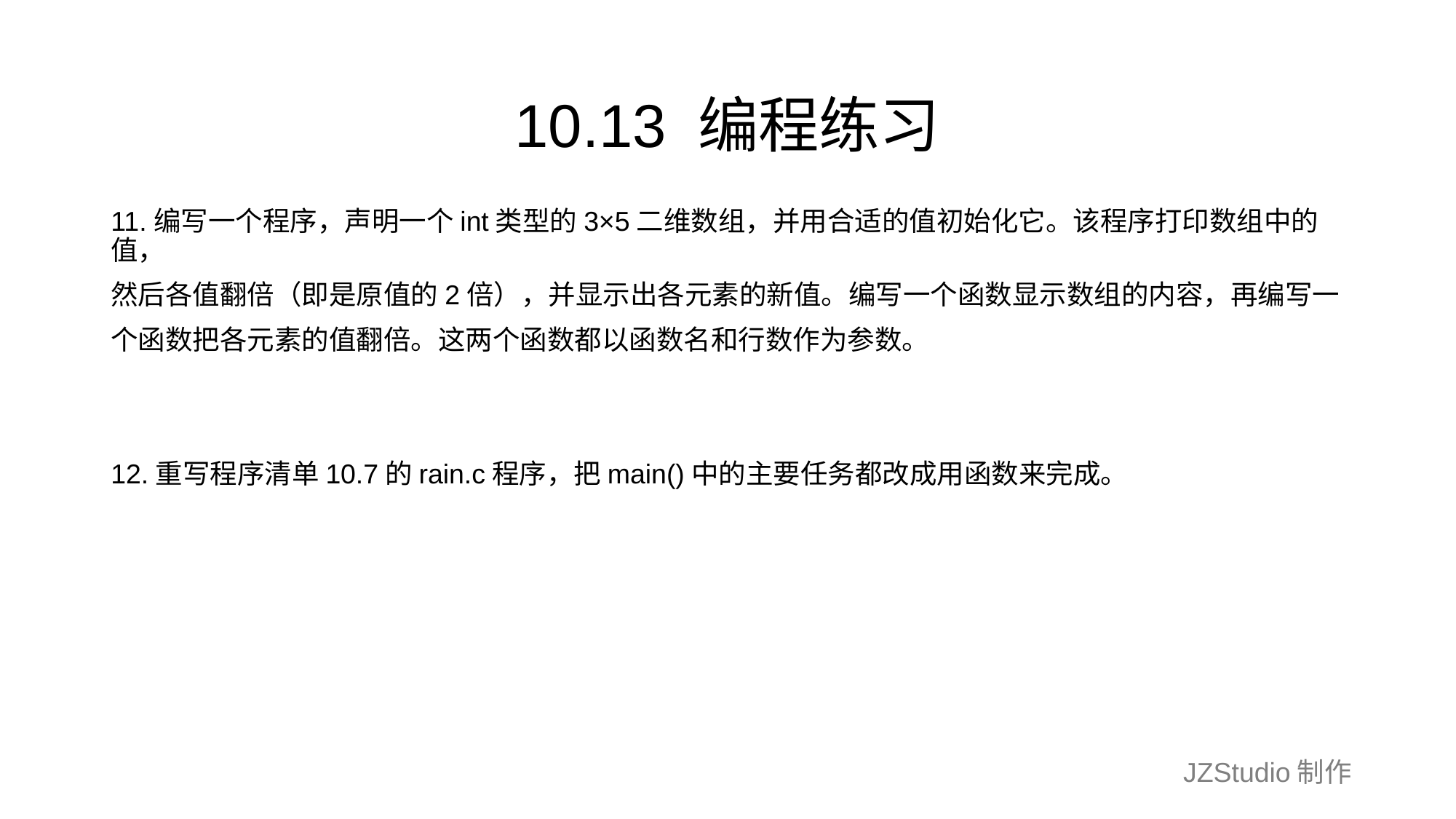

# 10.13 编程练习
11.编写一个程序，声明一个int类型的3×5二维数组，并用合适的值初始化它。该程序打印数组中的值，
然后各值翻倍（即是原值的2倍），并显示出各元素的新值。编写一个函数显示数组的内容，再编写一
个函数把各元素的值翻倍。这两个函数都以函数名和行数作为参数。

12.重写程序清单10.7的rain.c程序，把main()中的主要任务都改成用函数来完成。